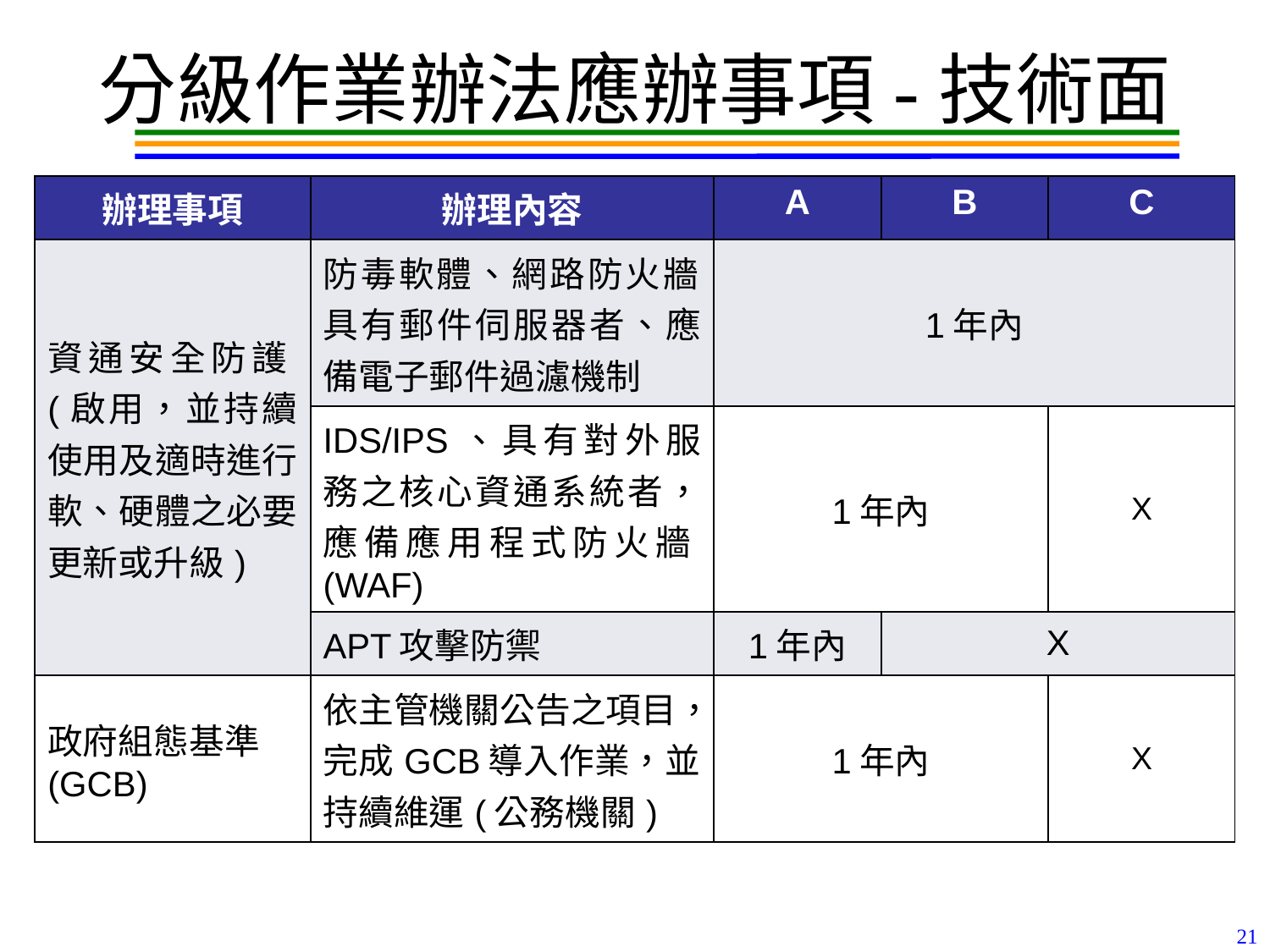

# 分級作業辦法應辦事項-技術面
| 辦理事項 | 辦理內容 | A | B | C |
| --- | --- | --- | --- | --- |
| 資通安全防護(啟用，並持續使用及適時進行軟、硬體之必要更新或升級) | 防毒軟體、網路防火牆、具有郵件伺服器者、應備電子郵件過濾機制 | 1年內 |  |  |
|  | IDS/IPS、具有對外服務之核心資通系統者，應備應用程式防火牆(WAF) | 1年內 |  | X |
|  | APT攻擊防禦 | 1年內 | X |  |
| 政府組態基準(GCB) | 依主管機關公告之項目，完成GCB導入作業，並持續維運(公務機關) | 1年內 |  | X |
21